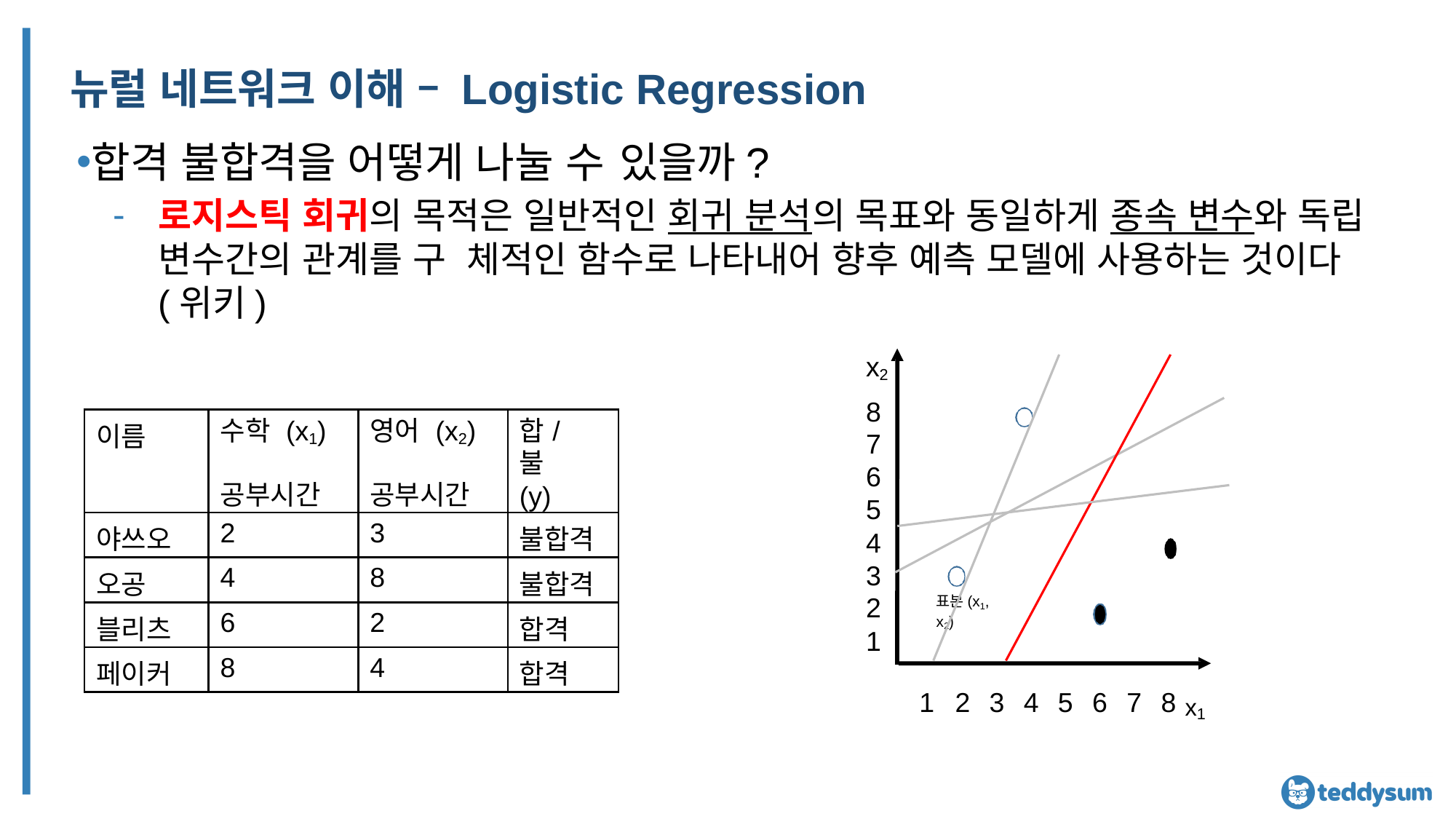

# 뉴럴 네트워크 이해 – Logistic Regression
합격 불합격을 어떻게 나눌 수 있을까?
로지스틱 회귀의 목적은 일반적인 회귀 분석의 목표와 동일하게 종속 변수와 독립 변수간의 관계를 구  체적인 함수로 나타내어 향후 예측 모델에 사용하는 것이다 (위키)
x2
8
7
6
5
4
3
2
1

| 이름 | 수학 (x1) 공부시간 | 영어 (x2) 공부시간 | 합/불 (y) |
| --- | --- | --- | --- |
| 야쓰오 | 2 | 3 | 불합격 |
| 오공 | 4 | 8 | 불합격 |
| 블리츠 | 6 | 2 | 합격 |
| 페이커 | 8 | 4 | 합격 |

표본(x1, x2)

1	2	3	4	5	6	7	8 x1